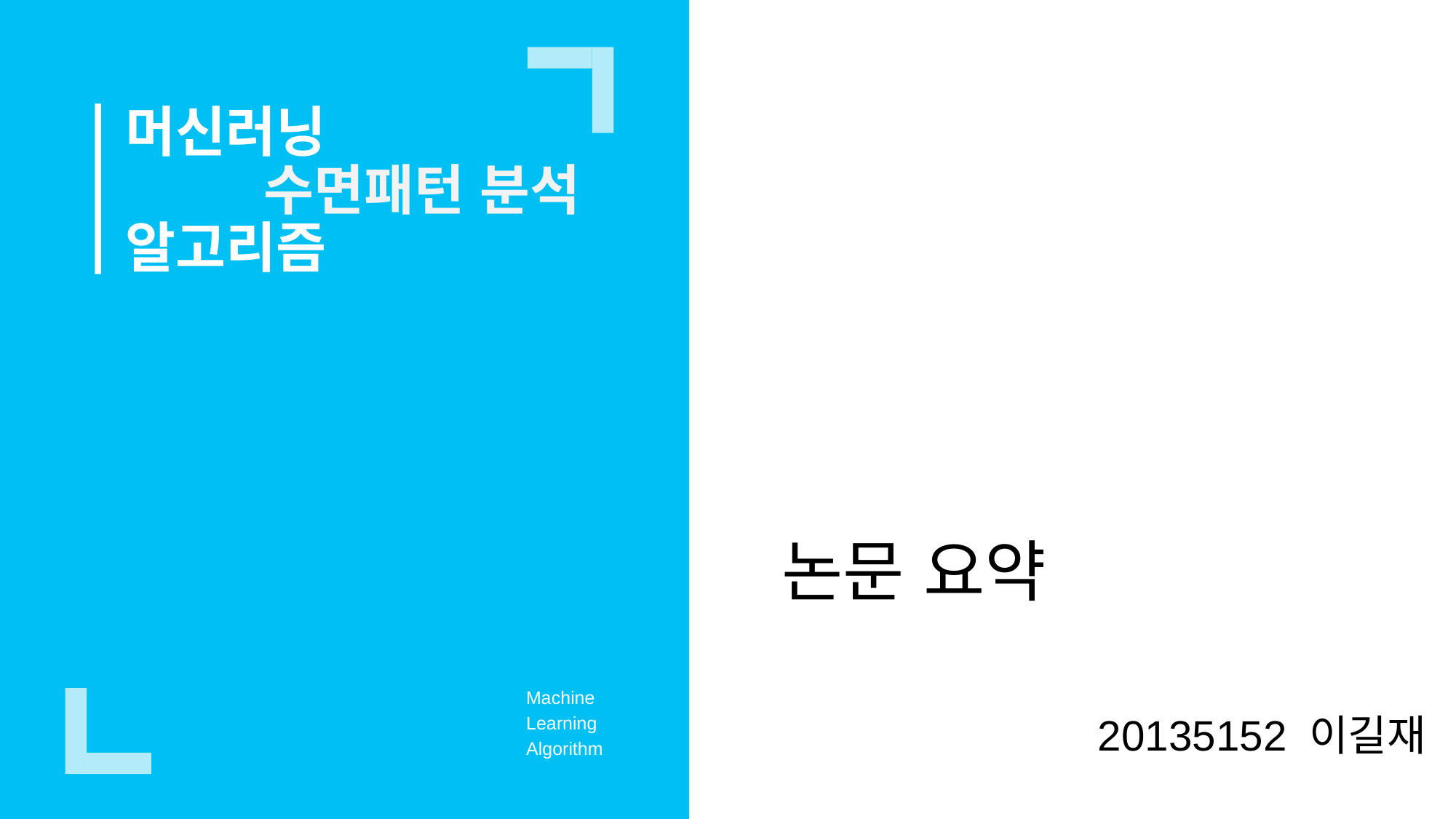

머신러닝

수면패턴 분석
알고리즘
논문 요약
Machine
Learning
Algorithm
20135152 이길재